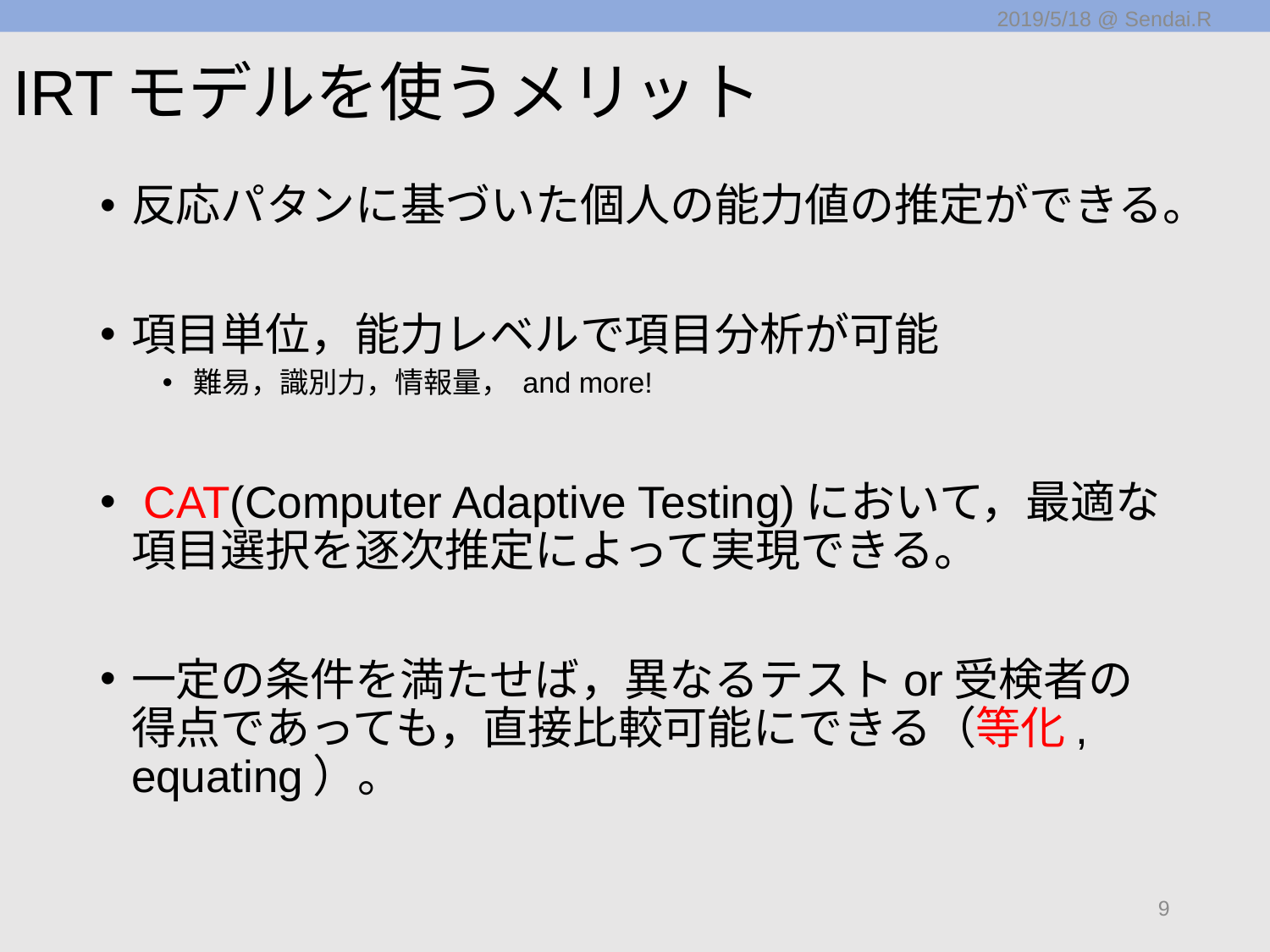

2019/5/18 @ Sendai.R
# IRTモデルを使うメリット
反応パタンに基づいた個人の能力値の推定ができる。

項目単位，能力レベルで項目分析が可能
難易，識別力，情報量， and more!

 CAT(Computer Adaptive Testing)において，最適な項目選択を逐次推定によって実現できる。

一定の条件を満たせば，異なるテストor受検者の得点であっても，直接比較可能にできる（等化, equating）。

9